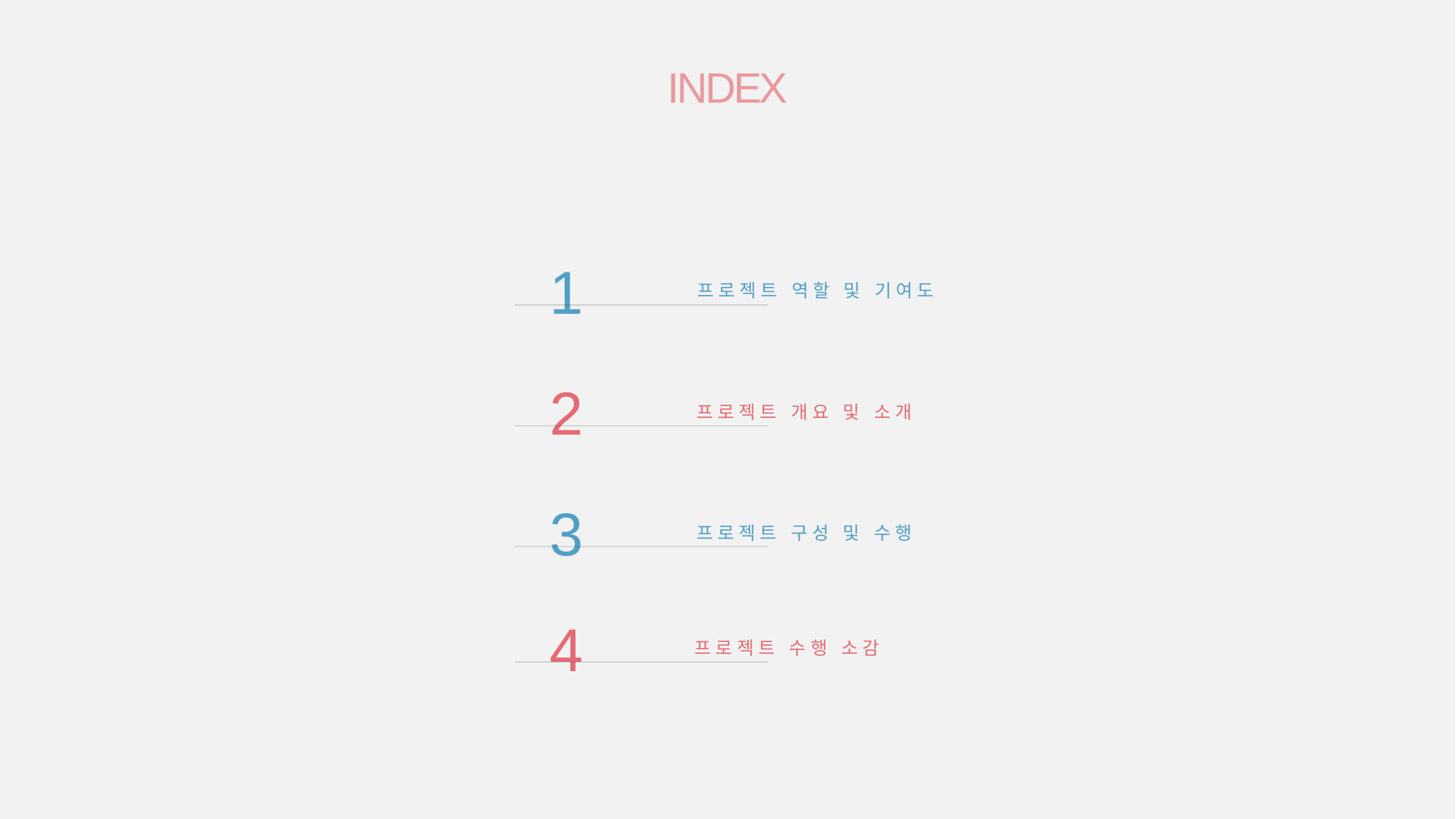

INDEX
1
프로젝트 역할 및 기여도
2
프로젝트 개요 및 소개
3
프로젝트 구성 및 수행
4
프로젝트 수행 소감